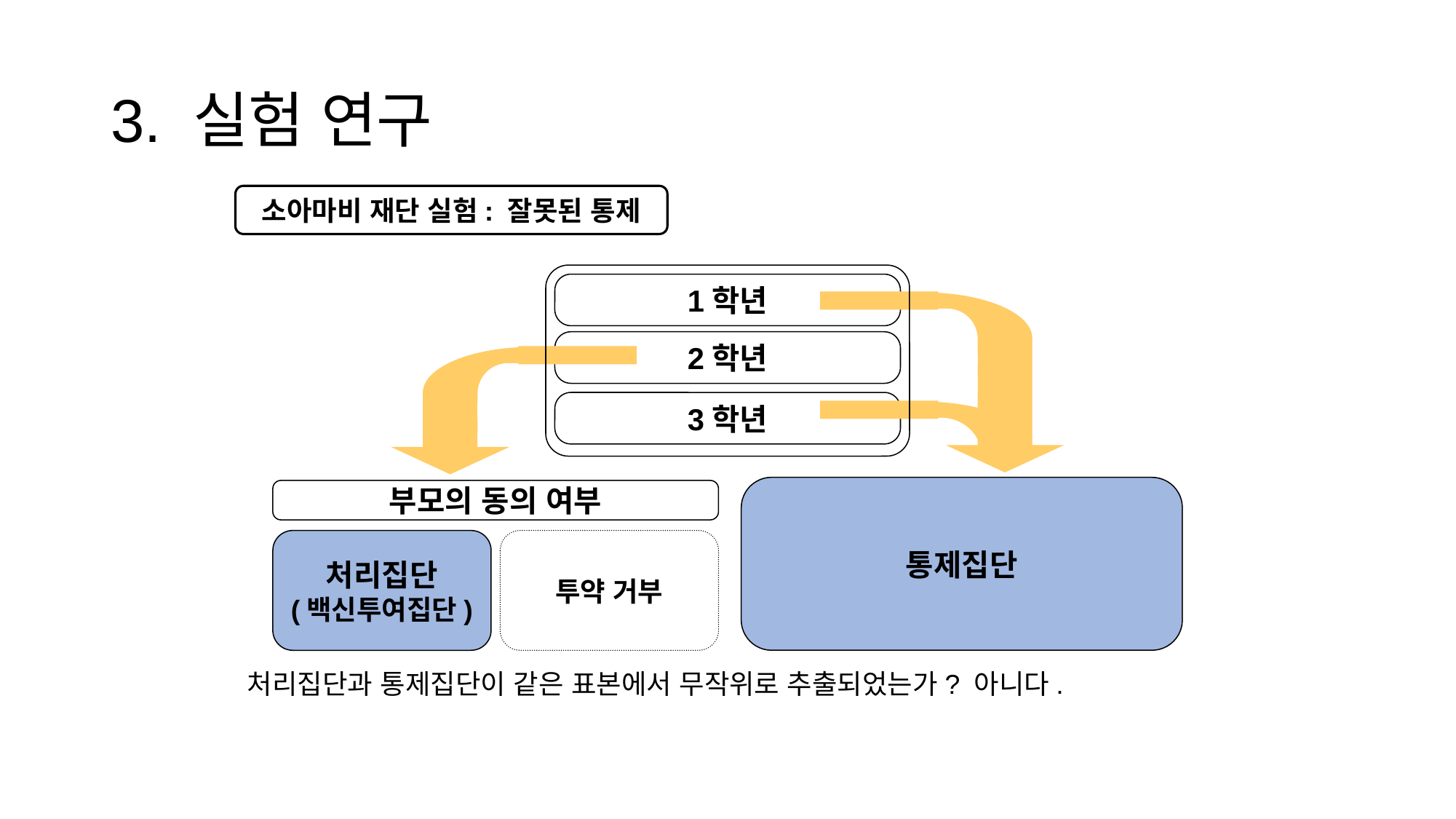

# 3. 실험 연구
소아마비 재단 실험: 잘못된 통제

처리집단과 통제집단이 같은 표본에서 무작위로 추출되었는가? 아니다.

1학년

2학년

3학년

통제집단
부모의 동의 여부
처리집단
(백신투여집단)
투약 거부